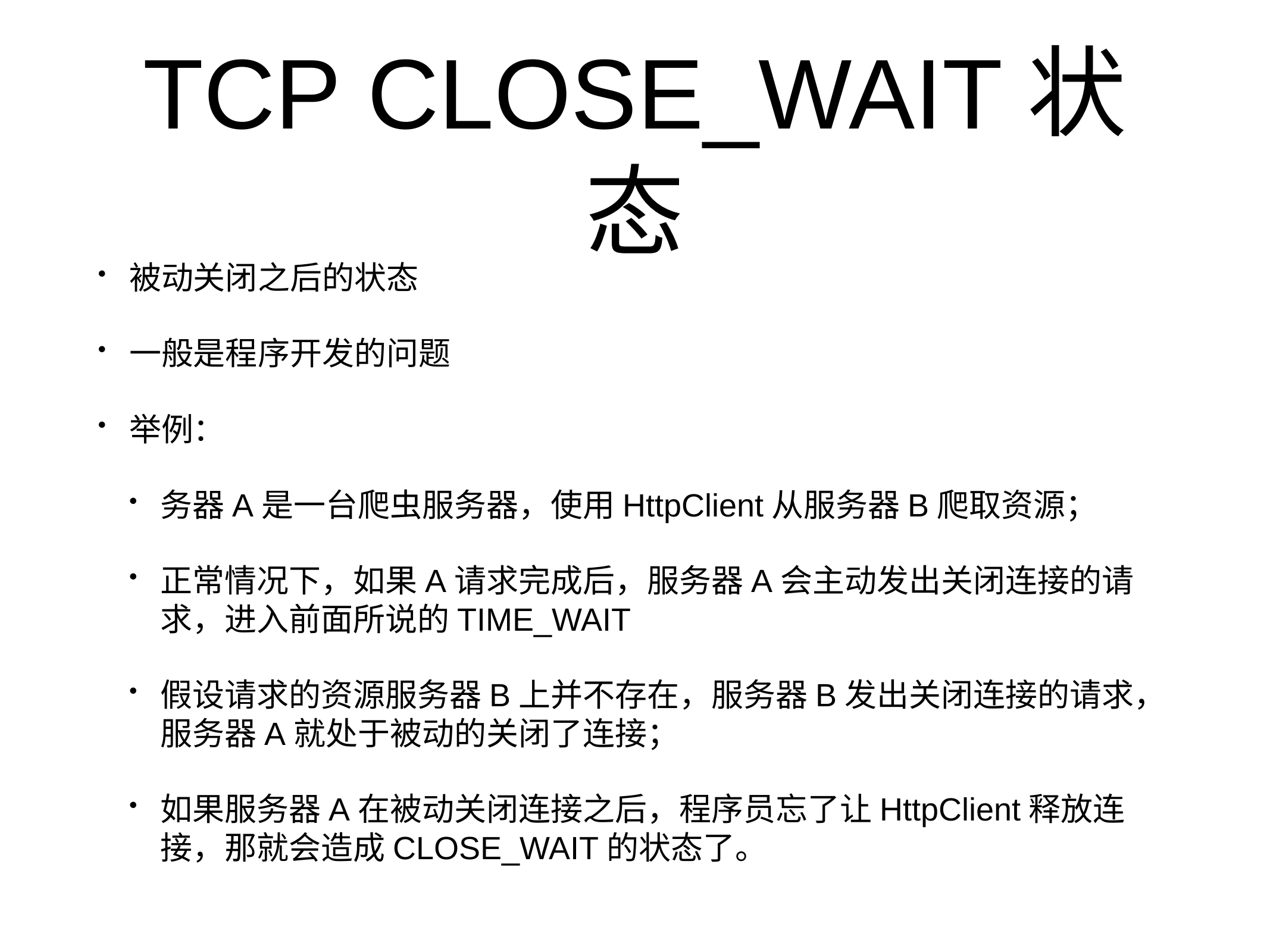

# TCP CLOSE_WAIT状态
被动关闭之后的状态
一般是程序开发的问题
举例：
务器A是一台爬虫服务器，使用HttpClient从服务器B爬取资源；
正常情况下，如果A请求完成后，服务器A会主动发出关闭连接的请求，进入前面所说的TIME_WAIT
假设请求的资源服务器B上并不存在，服务器B发出关闭连接的请求，服务器A就处于被动的关闭了连接；
如果服务器A在被动关闭连接之后，程序员忘了让HttpClient释放连接，那就会造成CLOSE_WAIT的状态了。